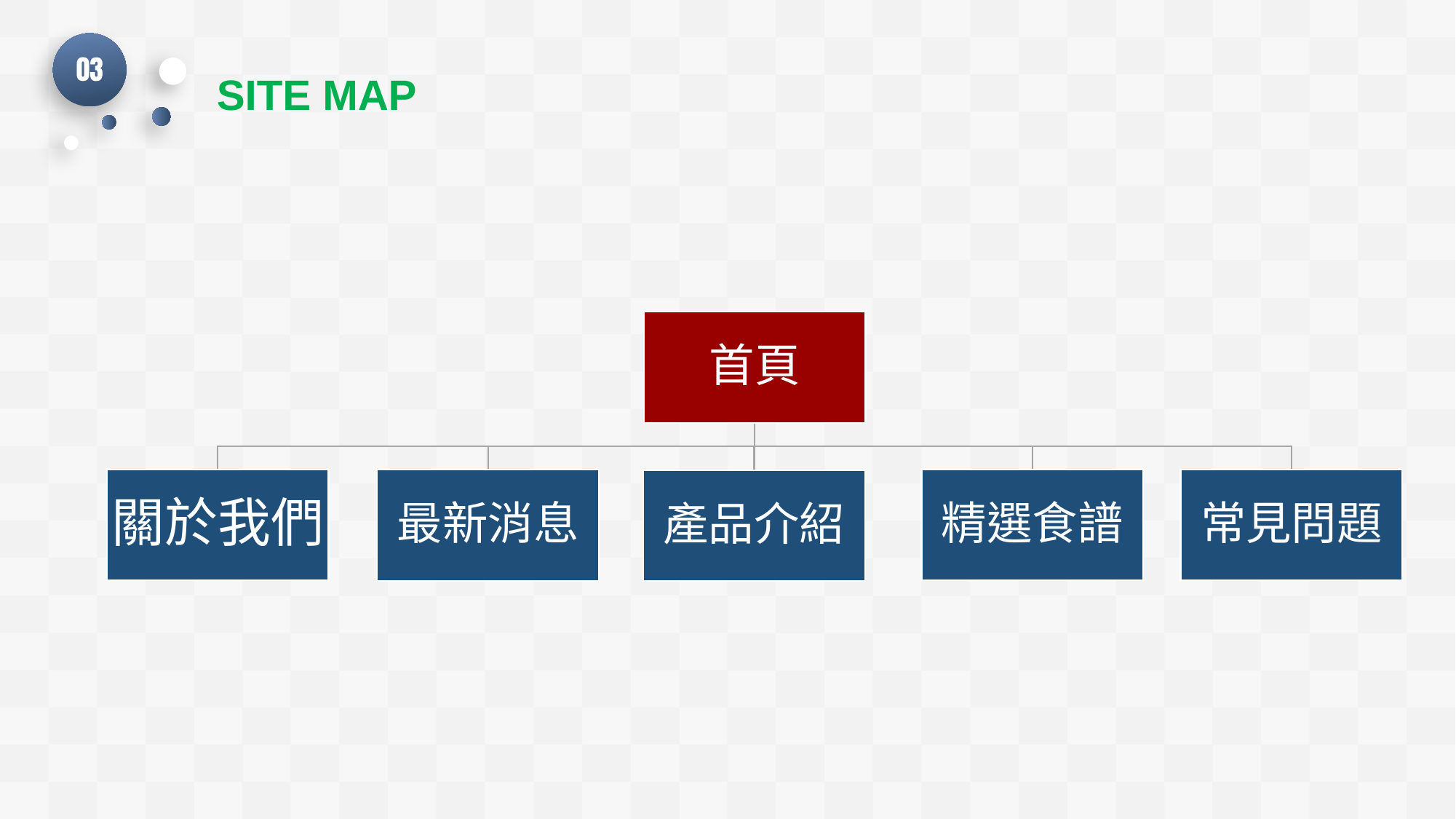

03

SITE MAP

首頁
關於我們
最新消息
產品介紹
精選食譜
常見問題